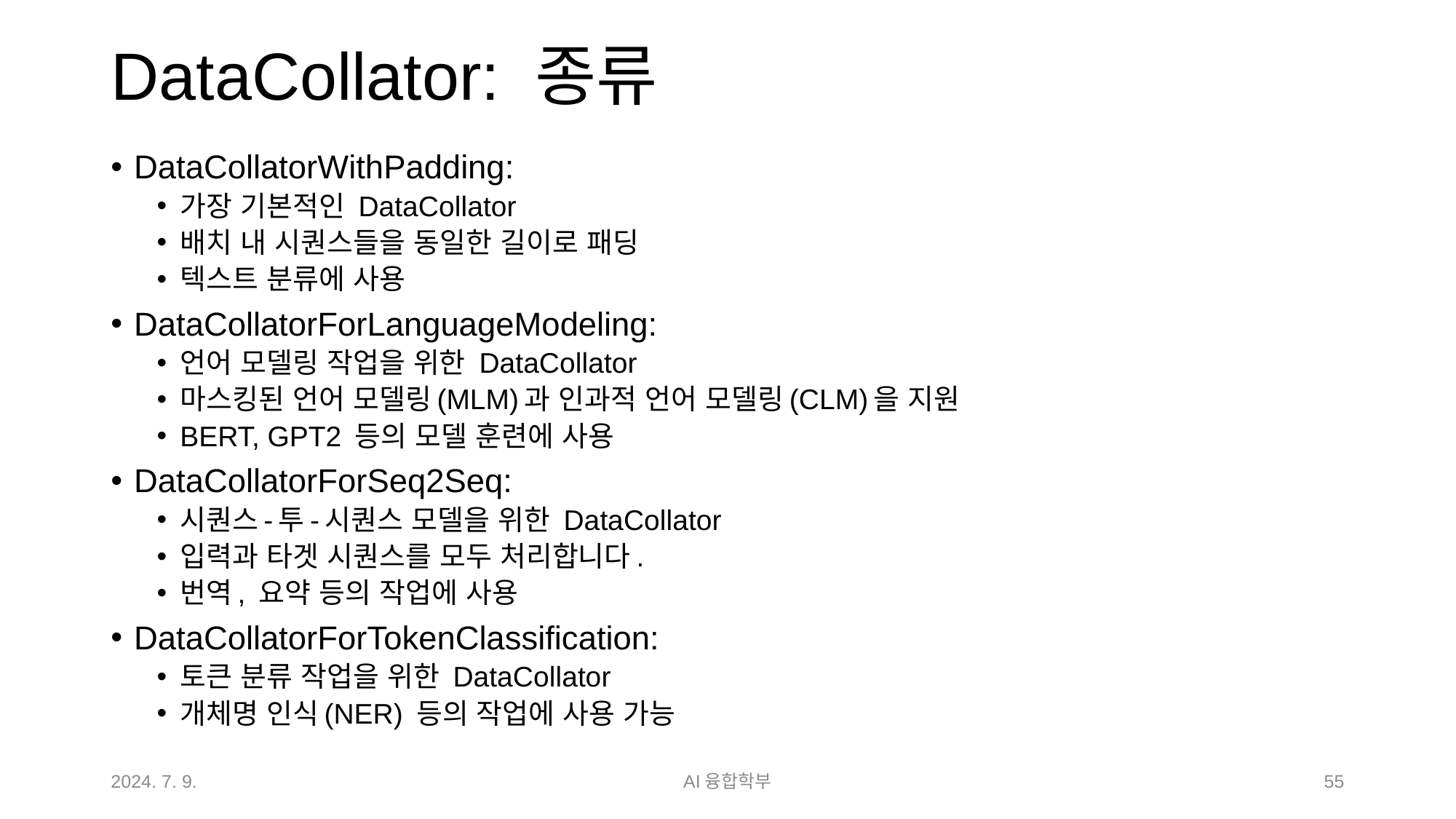

# DataCollator: 종류
DataCollatorWithPadding:
가장 기본적인 DataCollator
배치 내 시퀀스들을 동일한 길이로 패딩
텍스트 분류에 사용
DataCollatorForLanguageModeling:
언어 모델링 작업을 위한 DataCollator
마스킹된 언어 모델링(MLM)과 인과적 언어 모델링(CLM)을 지원
BERT, GPT2 등의 모델 훈련에 사용
DataCollatorForSeq2Seq:
시퀀스-투-시퀀스 모델을 위한 DataCollator
입력과 타겟 시퀀스를 모두 처리합니다.
번역, 요약 등의 작업에 사용
DataCollatorForTokenClassification:
토큰 분류 작업을 위한 DataCollator
개체명 인식(NER) 등의 작업에 사용 가능

2024. 7. 9.
AI융합학부
55